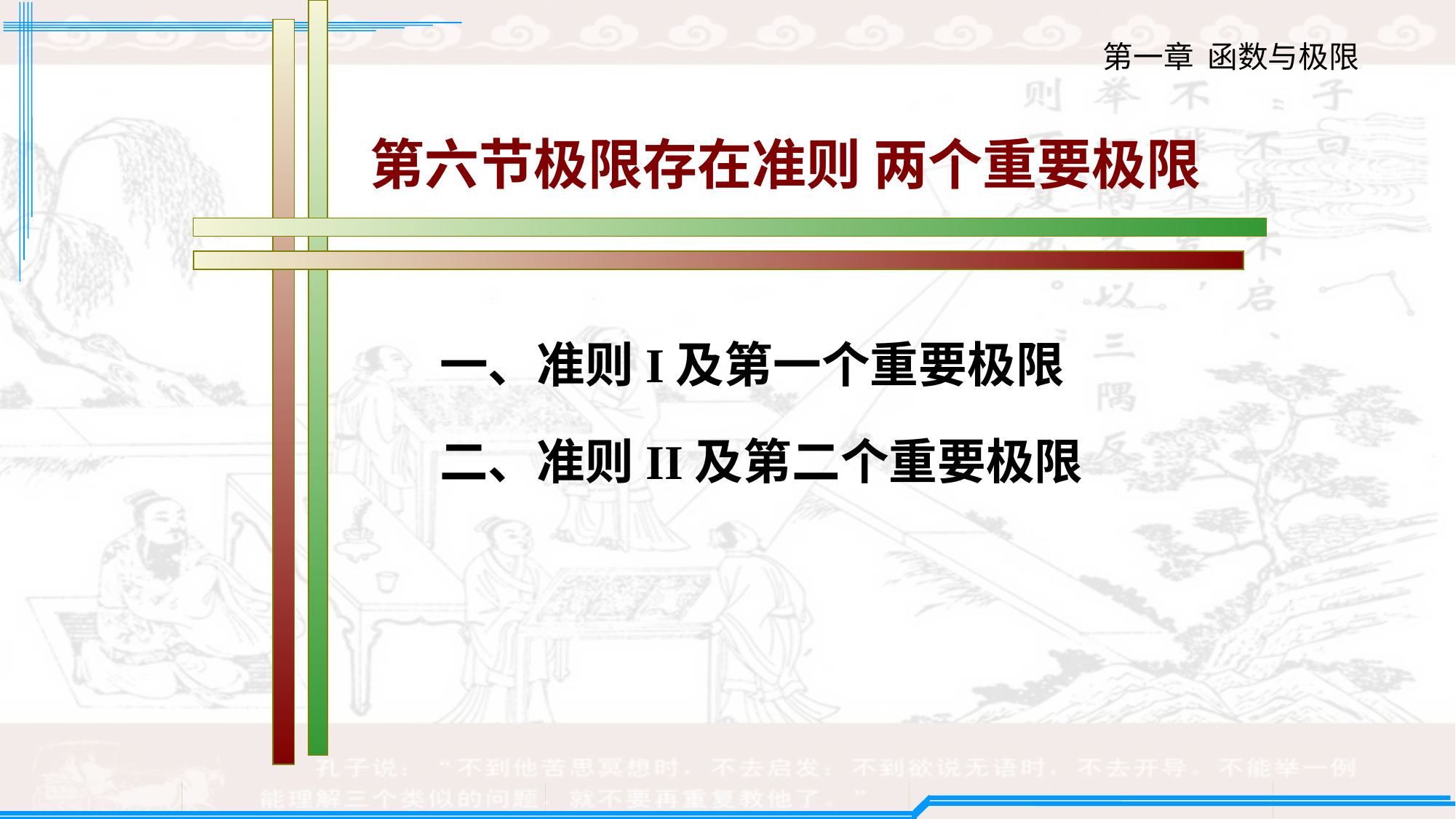

第六节极限存在准则 两个重要极限
一、准则I及第一个重要极限
二、准则II及第二个重要极限